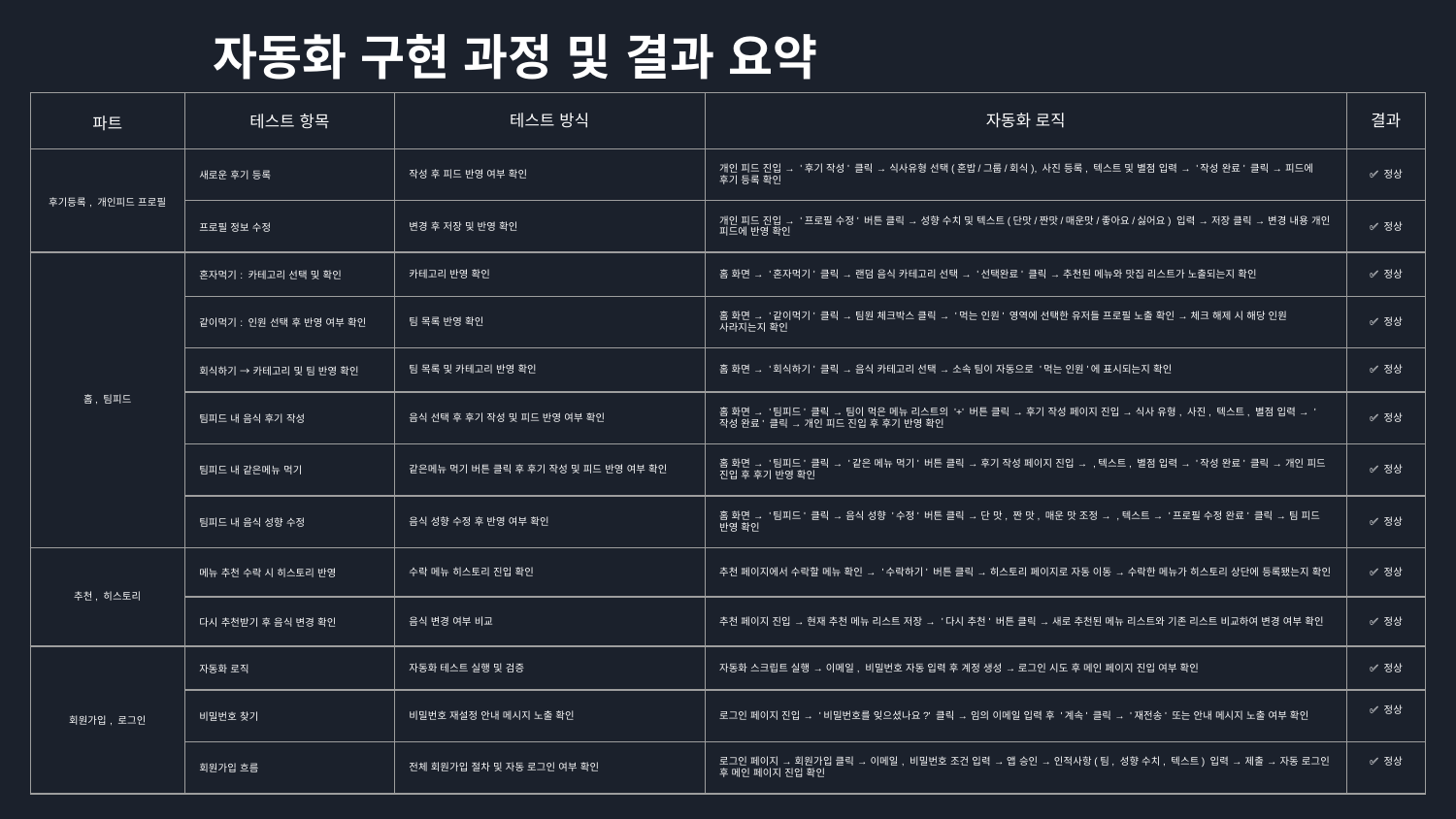

자동화 구현 과정 및 결과 요약
| 파트 | 테스트 항목 | 테스트 방식 | 자동화 로직 | 결과 |
| --- | --- | --- | --- | --- |
| 후기등록, 개인피드 프로필 | 새로운 후기 등록 | 작성 후 피드 반영 여부 확인 | 개인 피드 진입 → '후기 작성' 클릭 → 식사유형 선택(혼밥/그룹/회식), 사진 등록, 텍스트 및 별점 입력 → '작성 완료' 클릭 → 피드에 후기 등록 확인 | ✅ 정상 |
|  | 프로필 정보 수정 | 변경 후 저장 및 반영 확인 | 개인 피드 진입 → '프로필 수정' 버튼 클릭 → 성향 수치 및 텍스트(단맛/짠맛/매운맛/좋아요/싫어요) 입력 → 저장 클릭 → 변경 내용 개인 피드에 반영 확인 | ✅ 정상 |
| 홈, 팀피드 | 혼자먹기: 카테고리 선택 및 확인 | 카테고리 반영 확인 | 홈 화면 → '혼자먹기' 클릭 → 랜덤 음식 카테고리 선택 → '선택완료' 클릭 → 추천된 메뉴와 맛집 리스트가 노출되는지 확인 | ✅ 정상 |
|  | 같이먹기: 인원 선택 후 반영 여부 확인 | 팀 목록 반영 확인 | 홈 화면 → '같이먹기' 클릭 → 팀원 체크박스 클릭 → '먹는 인원' 영역에 선택한 유저들 프로필 노출 확인 → 체크 해제 시 해당 인원 사라지는지 확인 | ✅ 정상 |
|  | 회식하기 → 카테고리 및 팀 반영 확인 | 팀 목록 및 카테고리 반영 확인 | 홈 화면 → '회식하기' 클릭 → 음식 카테고리 선택 → 소속 팀이 자동으로 '먹는 인원'에 표시되는지 확인 | ✅ 정상 |
|  | 팀피드 내 음식 후기 작성 | 음식 선택 후 후기 작성 및 피드 반영 여부 확인 | 홈 화면 → '팀피드' 클릭 → 팀이 먹은 메뉴 리스트의 '+' 버튼 클릭 → 후기 작성 페이지 진입 → 식사 유형, 사진, 텍스트, 별점 입력 → '작성 완료' 클릭 → 개인 피드 진입 후 후기 반영 확인 | ✅ 정상 |
|  | 팀피드 내 같은메뉴 먹기 | 같은메뉴 먹기 버튼 클릭 후 후기 작성 및 피드 반영 여부 확인 | 홈 화면 → '팀피드' 클릭 → '같은 메뉴 먹기' 버튼 클릭 → 후기 작성 페이지 진입 → ,텍스트, 별점 입력 → '작성 완료' 클릭 → 개인 피드 진입 후 후기 반영 확인 | ✅ 정상 |
|  | 팀피드 내 음식 성향 수정 | 음식 성향 수정 후 반영 여부 확인 | 홈 화면 → '팀피드' 클릭 → 음식 성향 '수정' 버튼 클릭 → 단 맛, 짠 맛, 매운 맛 조정 → ,텍스트 → '프로필 수정 완료' 클릭 → 팀 피드 반영 확인 | ✅ 정상 |
| 추천, 히스토리 | 메뉴 추천 수락 시 히스토리 반영 | 수락 메뉴 히스토리 진입 확인 | 추천 페이지에서 수락할 메뉴 확인 → '수락하기' 버튼 클릭 → 히스토리 페이지로 자동 이동 → 수락한 메뉴가 히스토리 상단에 등록됐는지 확인 | ✅ 정상 |
|  | 다시 추천받기 후 음식 변경 확인 | 음식 변경 여부 비교 | 추천 페이지 진입 → 현재 추천 메뉴 리스트 저장 → '다시 추천' 버튼 클릭 → 새로 추천된 메뉴 리스트와 기존 리스트 비교하여 변경 여부 확인 | ✅ 정상 |
| 회원가입, 로그인 | 자동화 로직 | 자동화 테스트 실행 및 검증 | 자동화 스크립트 실행 → 이메일, 비밀번호 자동 입력 후 계정 생성 → 로그인 시도 후 메인 페이지 진입 여부 확인 | ✅ 정상 |
|  | 비밀번호 찾기 | 비밀번호 재설정 안내 메시지 노출 확인 | 로그인 페이지 진입 → '비밀번호를 잊으셨나요?' 클릭 → 임의 이메일 입력 후 '계속' 클릭 → '재전송' 또는 안내 메시지 노출 여부 확인 | ✅ 정상 |
|  | 회원가입 흐름 | 전체 회원가입 절차 및 자동 로그인 여부 확인 | 로그인 페이지 → 회원가입 클릭 → 이메일, 비밀번호 조건 입력 → 앱 승인 → 인적사항(팀, 성향 수치, 텍스트) 입력 → 제출 → 자동 로그인 후 메인 페이지 진입 확인 | ✅ 정상 |